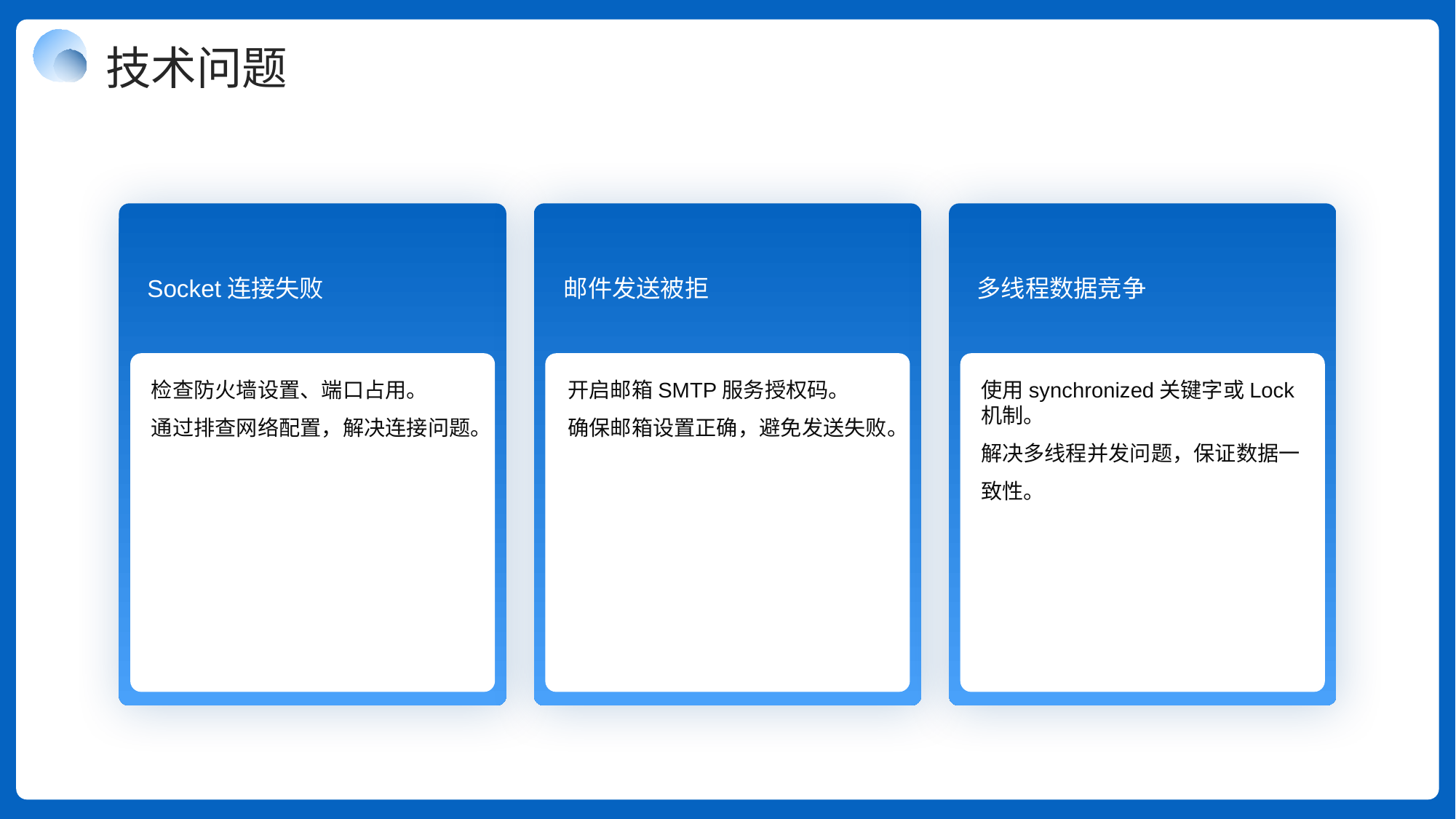

技术问题

Socket连接失败
邮件发送被拒
多线程数据竞争

检查防火墙设置、端口占用。
通过排查网络配置，解决连接问题。
开启邮箱SMTP服务授权码。
确保邮箱设置正确，避免发送失败。
使用synchronized关键字或Lock机制。
解决多线程并发问题，保证数据一致性。